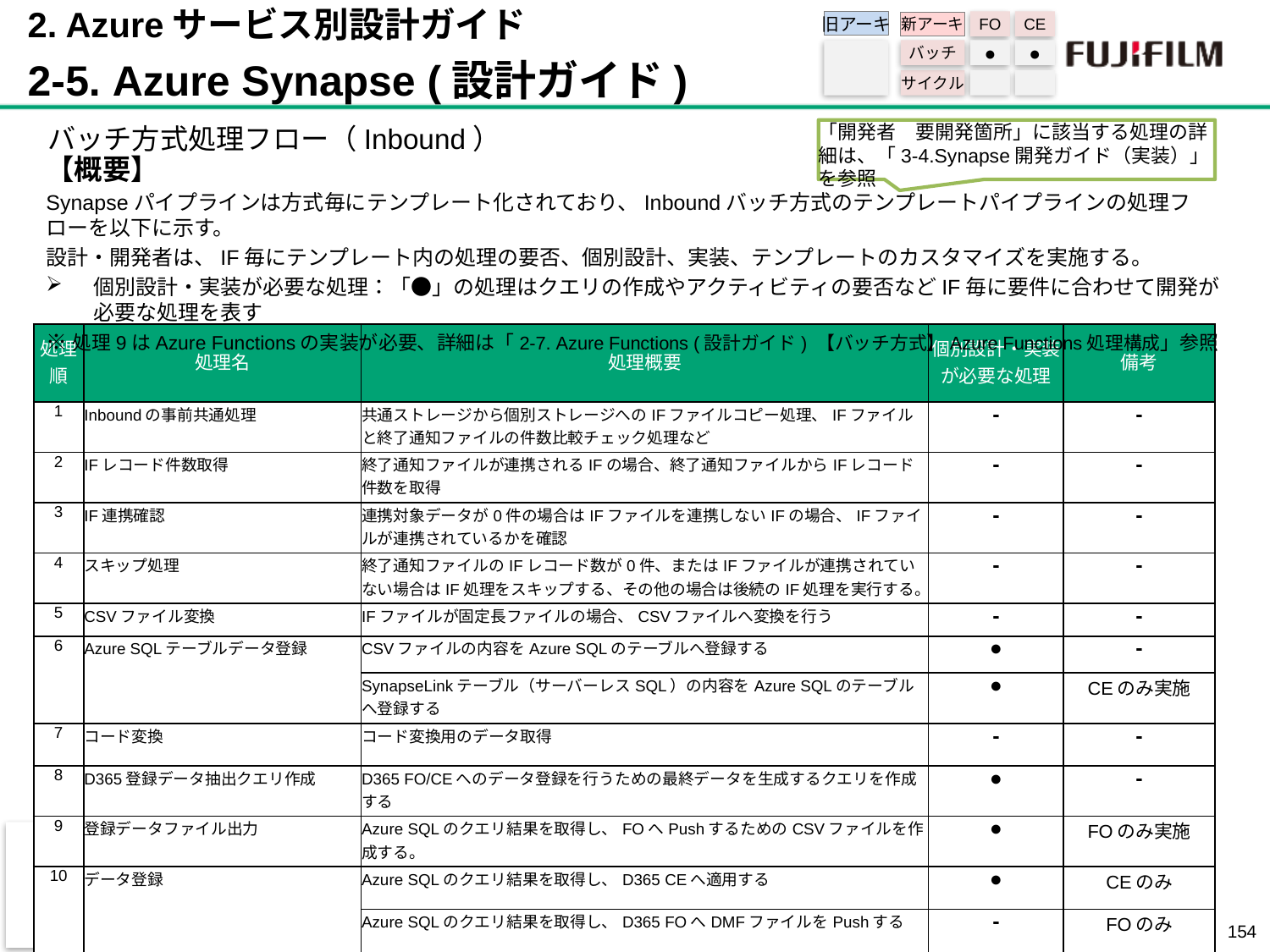

2. Azureサービス別設計ガイド
2-5. Azure Synapse (設計ガイド)
旧アーキ
FO
CE
新アーキ
バッチ
●
●
サイクル

バッチ方式処理フロー（Inbound）

「開発者　要開発箇所」に該当する処理の詳細は、「3-4.Synapse開発ガイド（実装）」を参照
【概要】
Synapseパイプラインは方式毎にテンプレート化されており、Inboundバッチ方式のテンプレートパイプラインの処理フローを以下に示す。
設計・開発者は、IF毎にテンプレート内の処理の要否、個別設計、実装、テンプレートのカスタマイズを実施する。
個別設計・実装が必要な処理：「●」の処理はクエリの作成やアクティビティの要否などIF毎に要件に合わせて開発が必要な処理を表す
※処理9はAzure Functionsの実装が必要、詳細は「2-7. Azure Functions (設計ガイド) 【バッチ方式】Azure Functions処理構成」参照

| 処理順 | 処理名 | 処理概要​ | 個別設計・実装が必要な処理 | 備考 |
| --- | --- | --- | --- | --- |
| 1 | Inboundの事前共通処理 | 共通ストレージから個別ストレージへのIFファイルコピー処理、IFファイルと終了通知ファイルの件数比較チェック処理など | - | - |
| 2 | IFレコード件数取得 | 終了通知ファイルが連携されるIFの場合、終了通知ファイルからIFレコード件数を取得 | - | - |
| 3 | IF連携確認 | 連携対象データが0件の場合はIFファイルを連携しないIFの場合、IFファイルが連携されているかを確認 | - | - |
| 4 | スキップ処理 | 終了通知ファイルのIFレコード数が0件、またはIFファイルが連携されていない場合はIF処理をスキップする、その他の場合は後続のIF処理を実行する。 | - | - |
| 5 | CSVファイル変換 | IFファイルが固定長ファイルの場合、CSVファイルへ変換を行う | - | - |
| 6 | Azure SQLテーブルデータ登録 | CSVファイルの内容をAzure SQLのテーブルへ登録する | ● | - |
| 6-2 | Azure SQLテーブルデータ登録 | SynapseLinkテーブル（サーバーレスSQL）の内容をAzure SQLのテーブルへ登録する | ● | CEのみ実施 |
| 7 | コード変換 | コード変換用のデータ取得 | - | - |
| 8 | D365登録データ抽出クエリ作成 | D365 FO/CEへのデータ登録を行うための最終データを生成するクエリを作成する | ● | - |
| 9 | 登録データファイル出力 | Azure SQLのクエリ結果を取得し、FOへPushするためのCSVファイルを作成する。 | ● | FOのみ実施 |
| 10 | データ登録 | Azure SQLのクエリ結果を取得し、D365 CEへ適用する | ● | CEのみ |
| 10 | データ登録 | Azure SQLのクエリ結果を取得し、D365 FOへDMFファイルをPushする | - | FOのみ |
| 11 | Inboundの事後共通処理 | IFファイルの世代管理処理、ストレージから削除ファイルの削除など | - | - |

154